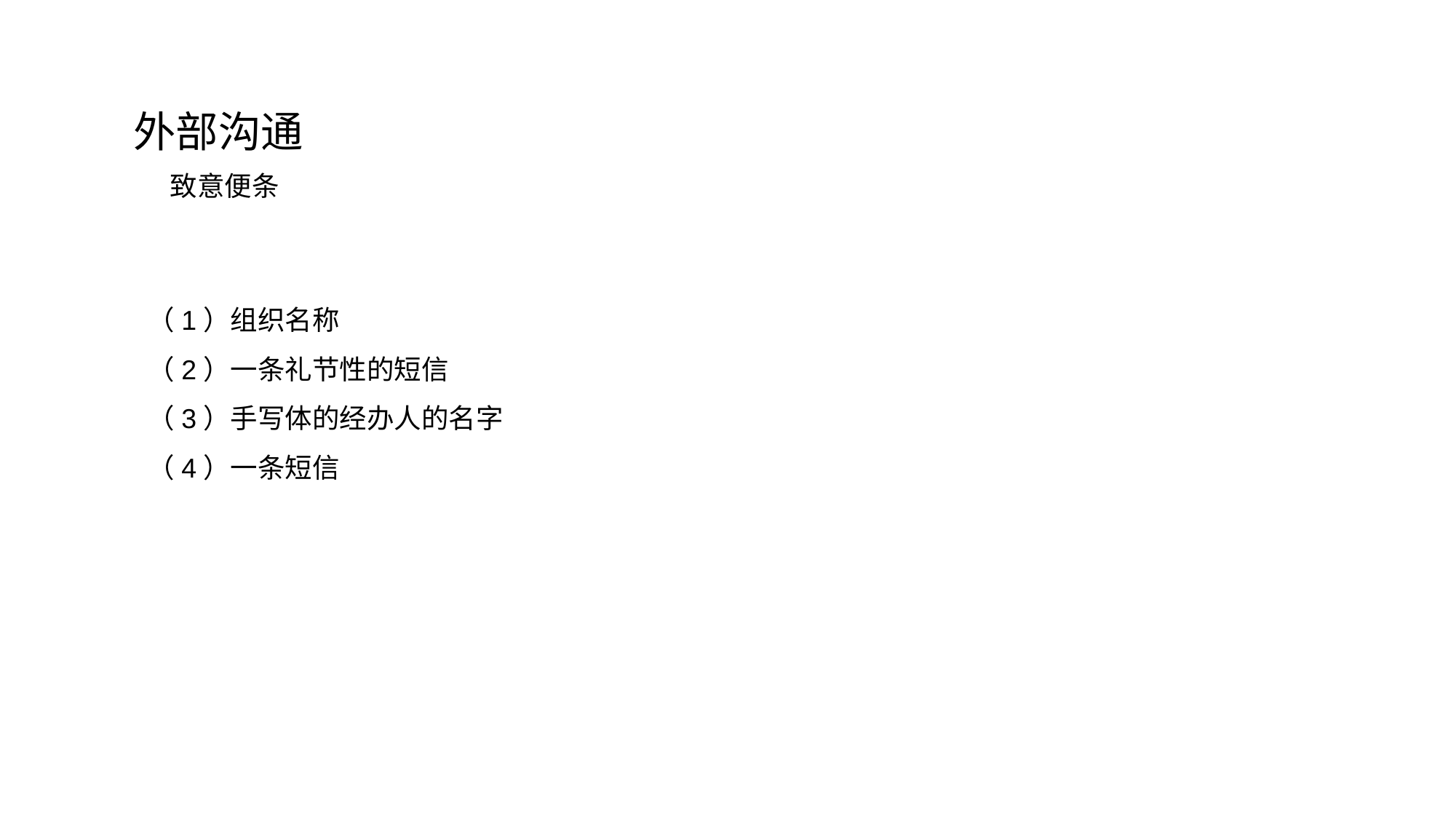

外部沟通
致意便条
（1）组织名称
（2）一条礼节性的短信
（3）手写体的经办人的名字
（4）一条短信